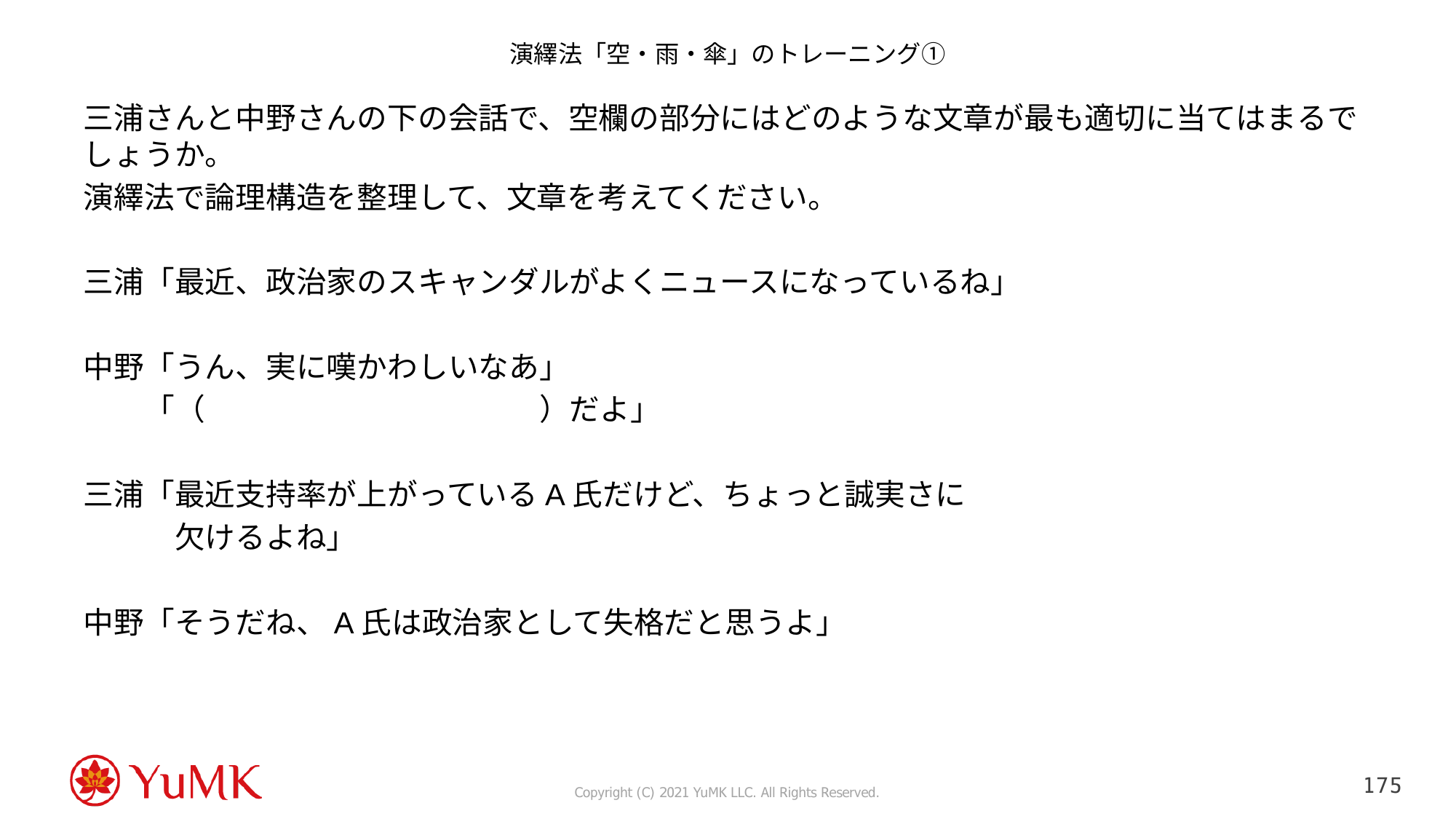

# 演繹法「空・雨・傘」のトレーニング①
三浦さんと中野さんの下の会話で、空欄の部分にはどのような文章が最も適切に当てはまるでしょうか。
演繹法で論理構造を整理して、文章を考えてください。

三浦「最近、政治家のスキャンダルがよくニュースになっているね」

中野「うん、実に嘆かわしいなあ」
　　「（　　　　　　　　　　　）だよ」

三浦「最近支持率が上がっているA氏だけど、ちょっと誠実さに
　　　欠けるよね」

中野「そうだね、A氏は政治家として失格だと思うよ」
175